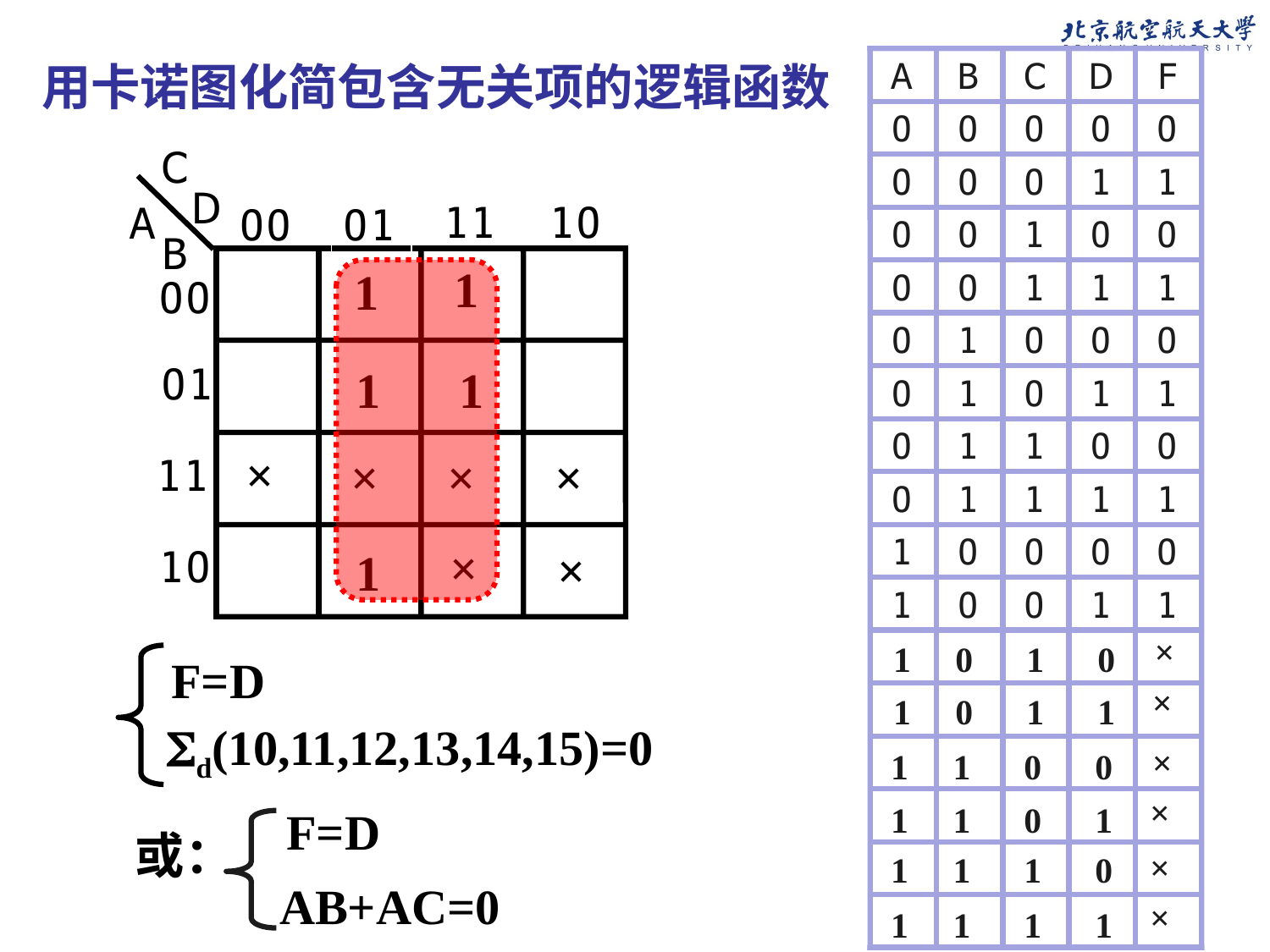

A

B

C

D

F

0

0
0
0
0
0

0
0
1
1
0

0
1
0
0
0

0
1
1
1
0

1
0
0
0
0

1
0
1
1
0

1
1
0
0
0

1
1
1
1
1

0
0
0
0
1

0
0
1
1
×

1     0      1      0
×

1     0      1      1
×

1     1      0      0
×

1     1      0      1
×
1     1      1      0

×

1     1      1      1

用卡诺图化简包含无关项的逻辑函数
C
D
A
B

10
11
00
01

00
01
11
10
1
1
1
1
1

×
×
×
×
×
×
F=D

Σd(10,11,12,13,14,15)=0
F=D

或：
AB+AC=0
105